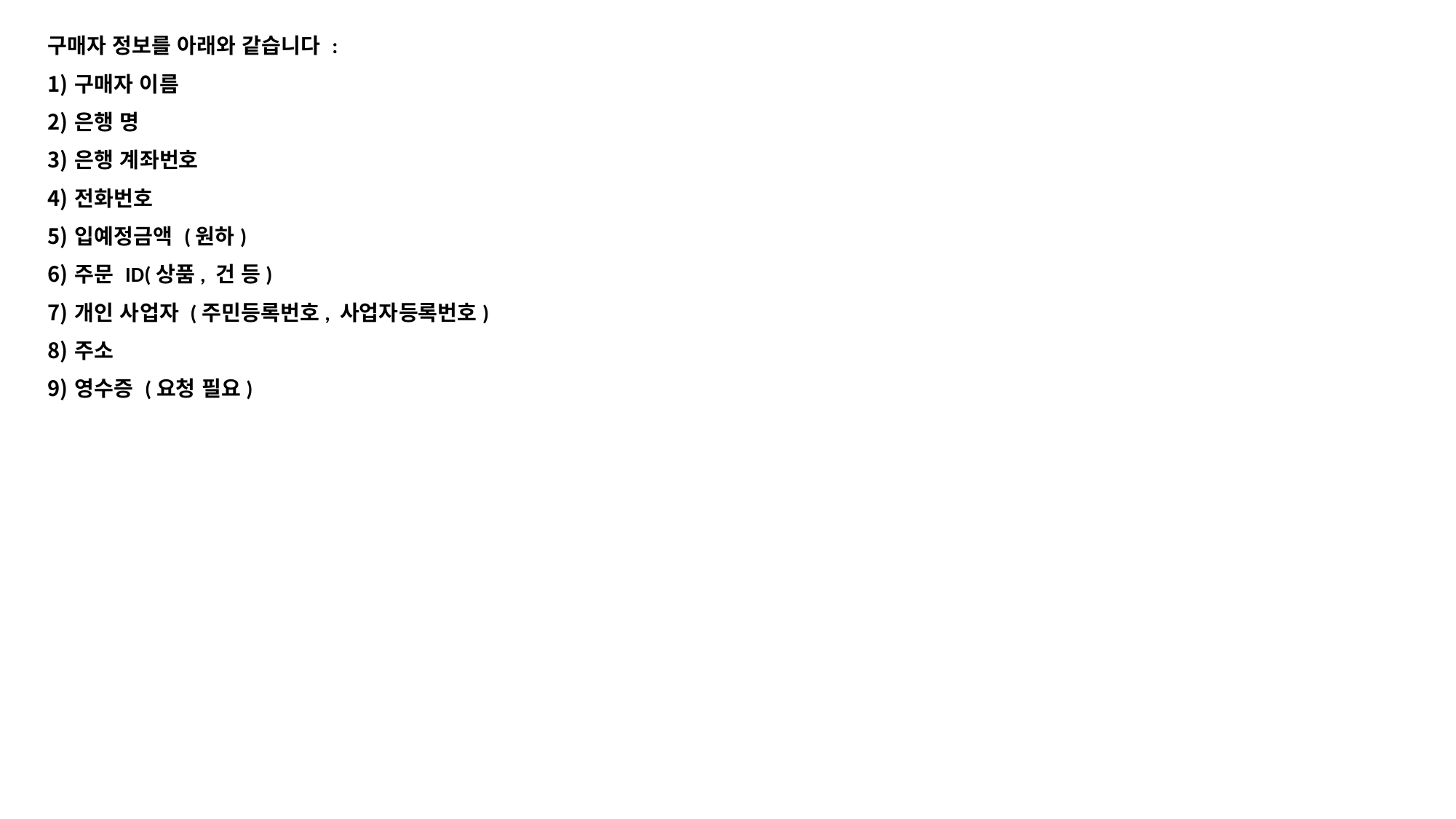

구매자 정보를 아래와 같습니다 :
구매자 이름
은행 명
은행 계좌번호
전화번호
입예정금액 (원하)
주문 ID(상품, 건 등)
개인 사업자 (주민등록번호, 사업자등록번호)
주소
영수증 (요청 필요)